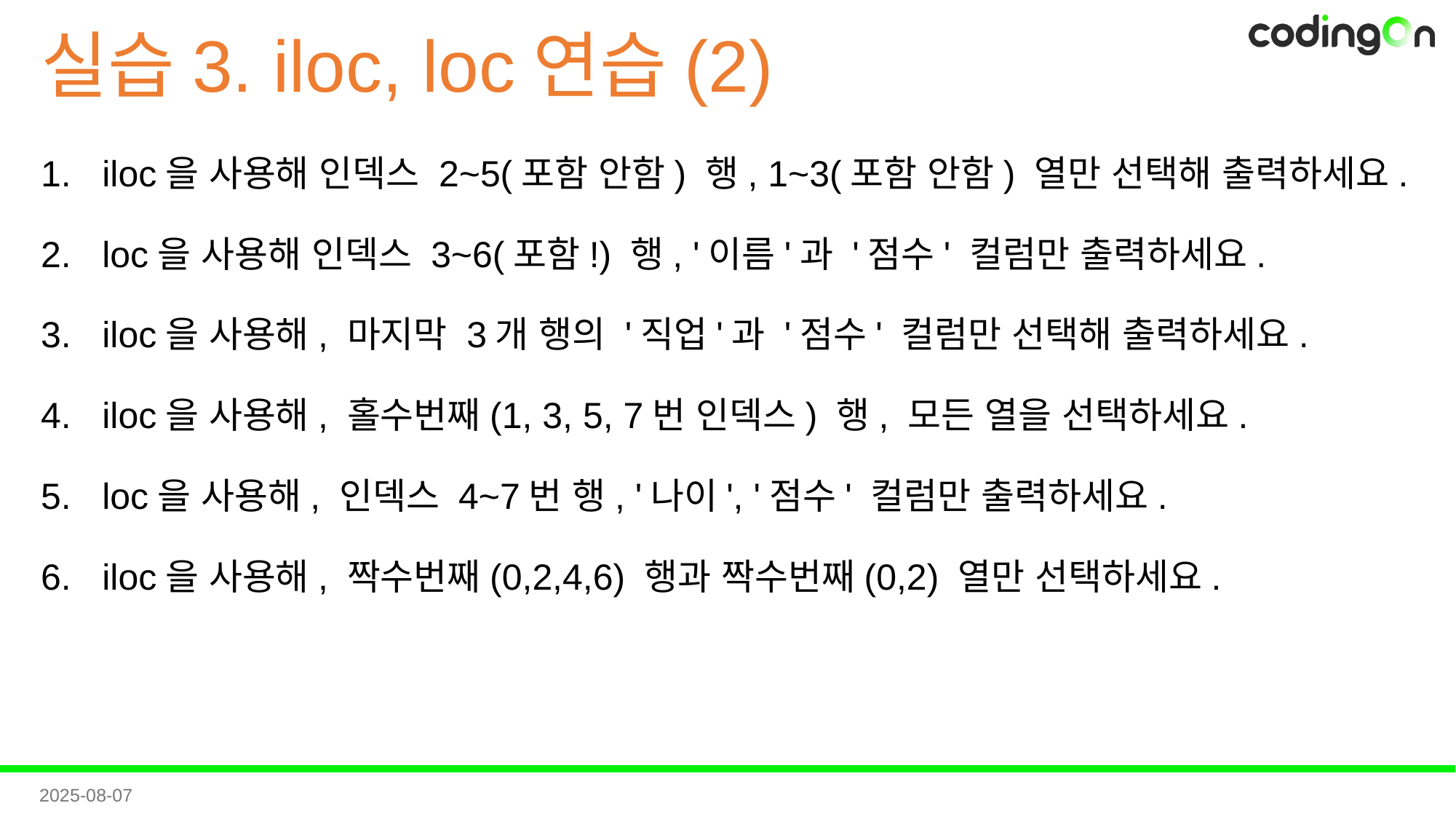

# 실습3. iloc, loc연습(2)
iloc을 사용해 인덱스 2~5(포함 안함) 행, 1~3(포함 안함) 열만 선택해 출력하세요.
loc을 사용해 인덱스 3~6(포함!) 행, '이름'과 '점수' 컬럼만 출력하세요.
iloc을 사용해, 마지막 3개 행의 '직업'과 '점수' 컬럼만 선택해 출력하세요.
iloc을 사용해, 홀수번째(1, 3, 5, 7번 인덱스) 행, 모든 열을 선택하세요.
loc을 사용해, 인덱스 4~7번 행, '나이', '점수' 컬럼만 출력하세요.
iloc을 사용해, 짝수번째(0,2,4,6) 행과 짝수번째(0,2) 열만 선택하세요.
2025-08-07